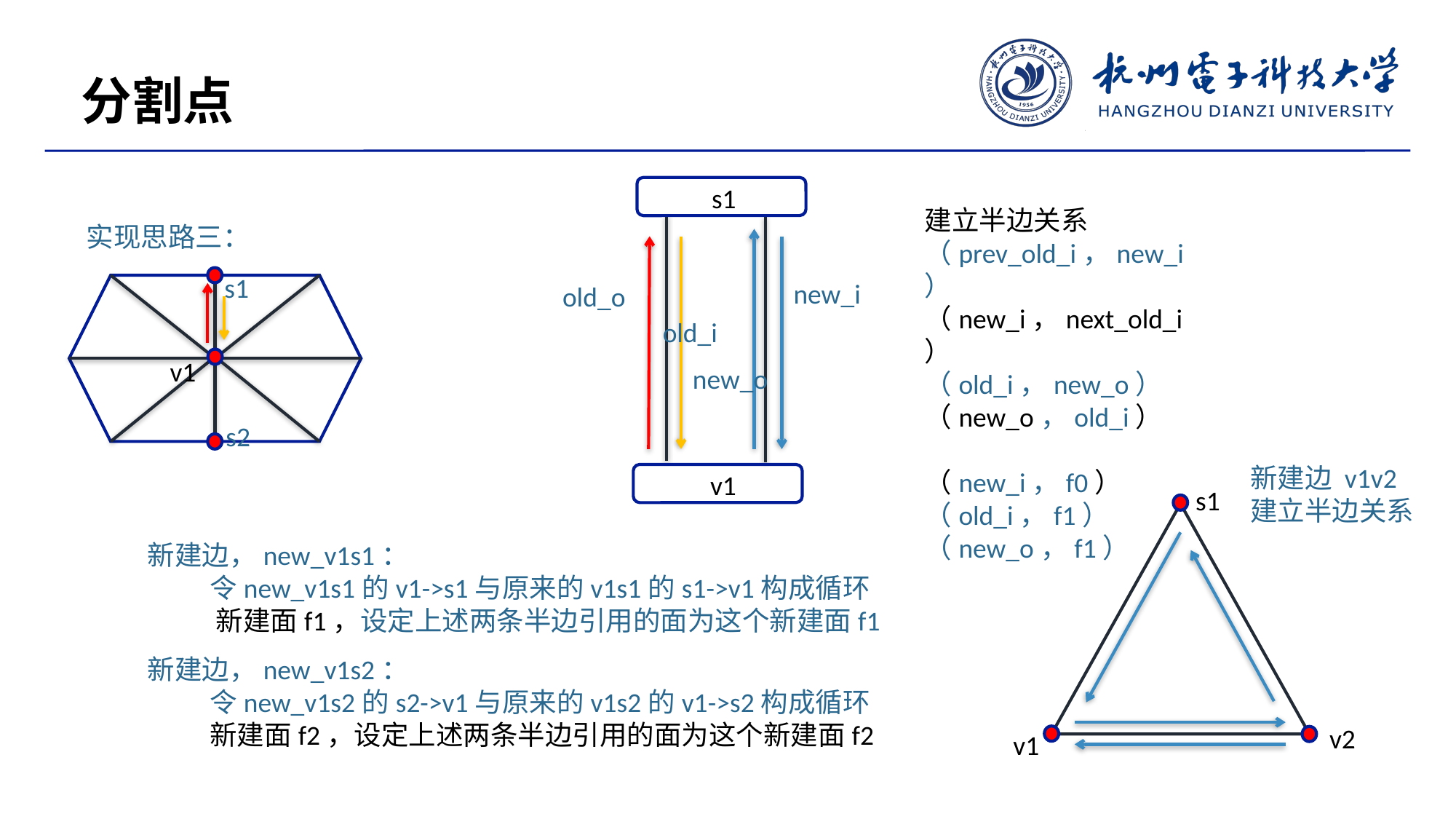

分割点
s1

建立半边关系
（prev_old_i，new_i）
（new_i，next_old_i）
（old_i，new_o）
（new_o，old_i）

（new_i，f0）
（old_i，f1）
（new_o，f1）
实现思路三：
s1

v1
s2
new_i
old_o
old_i
new_o
新建边 v1v2
建立半边关系
v1

s1

新建边，new_v1s1：
         令new_v1s1的v1->s1与原来的v1s1的s1->v1构成循环
          新建面f1，设定上述两条半边引用的面为这个新建面f1
新建边，new_v1s2：
         令new_v1s2的s2->v1与原来的v1s2的v1->s2构成循环
         新建面f2，设定上述两条半边引用的面为这个新建面f2
v2
v1